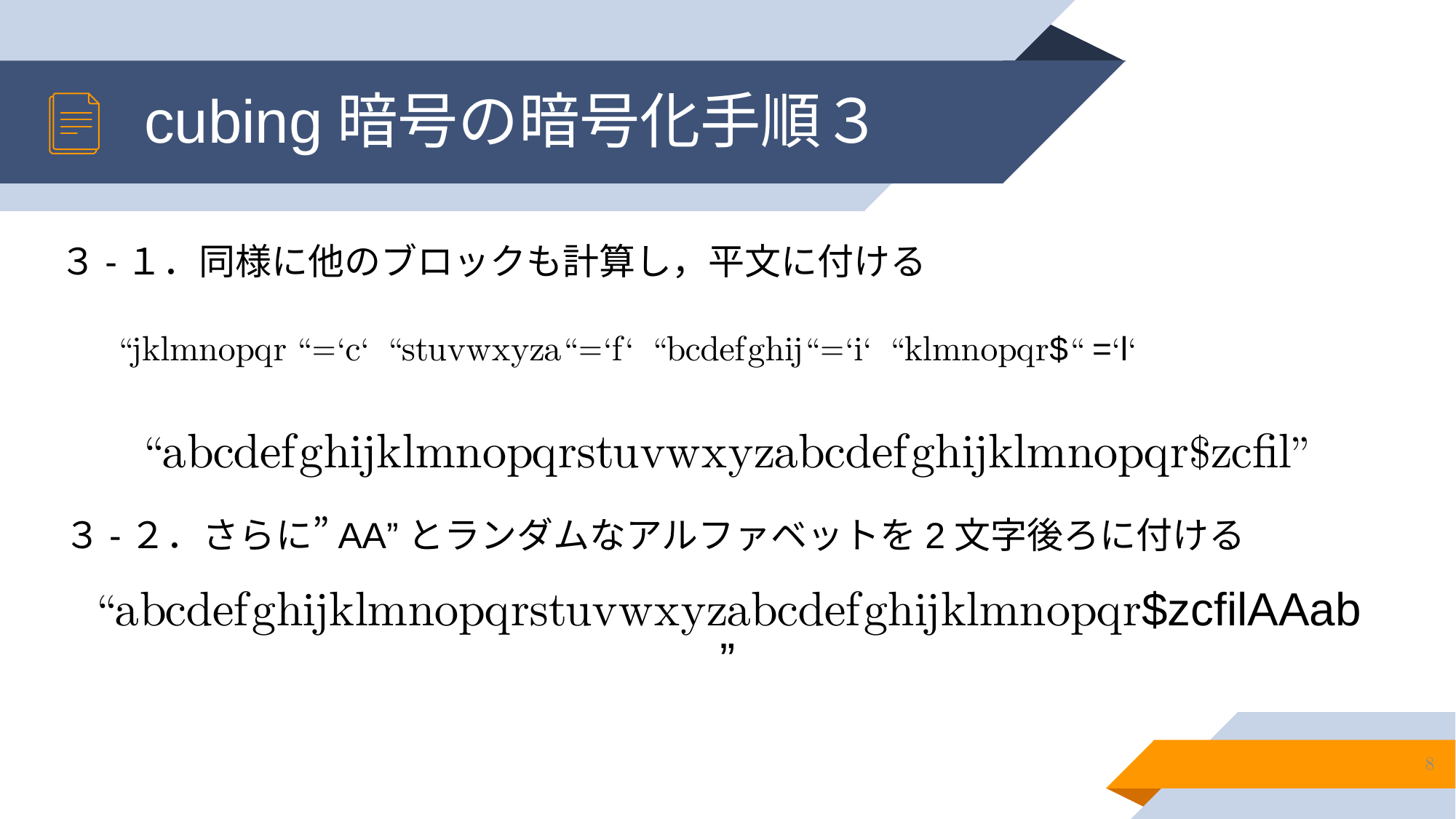

# cubing暗号の暗号化手順３

３-１．同様に他のブロックも計算し，平文に付ける
“jklmnopqr “=‘c‘  “stuvwxyza“=‘f‘  “bcdefghij“=‘i‘  “klmnopqr$“ =‘l‘
“abcdefghijklmnopqrstuvwxyzabcdefghijklmnopqr$zcfil”
３-２．さらに”AA”とランダムなアルファベットを2文字後ろに付ける
“abcdefghijklmnopqrstuvwxyzabcdefghijklmnopqr$zcfilAAab”
8